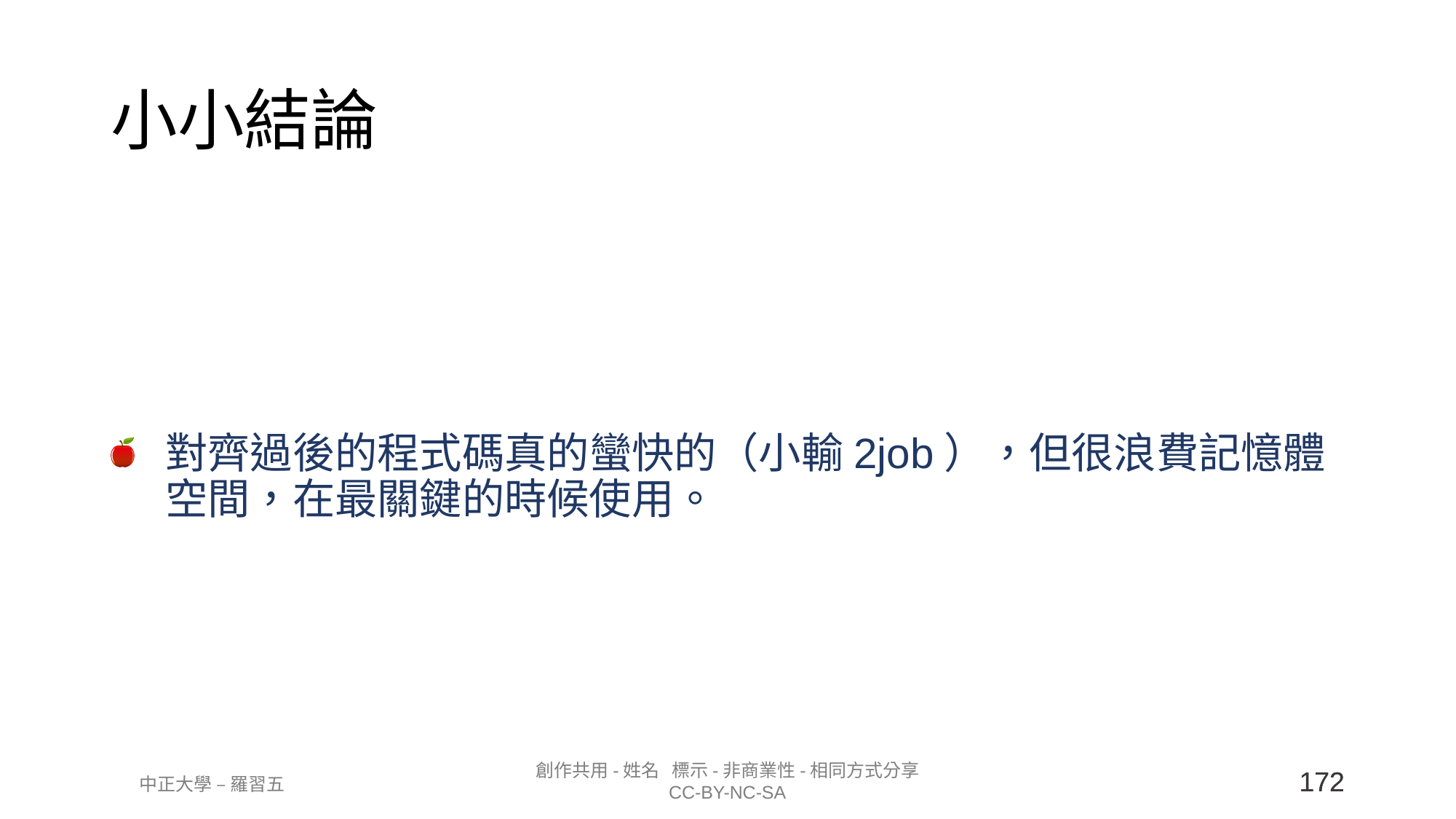

# 小小結論
對齊過後的程式碼真的蠻快的（小輸2job），但很浪費記憶體空間，在最關鍵的時候使用。